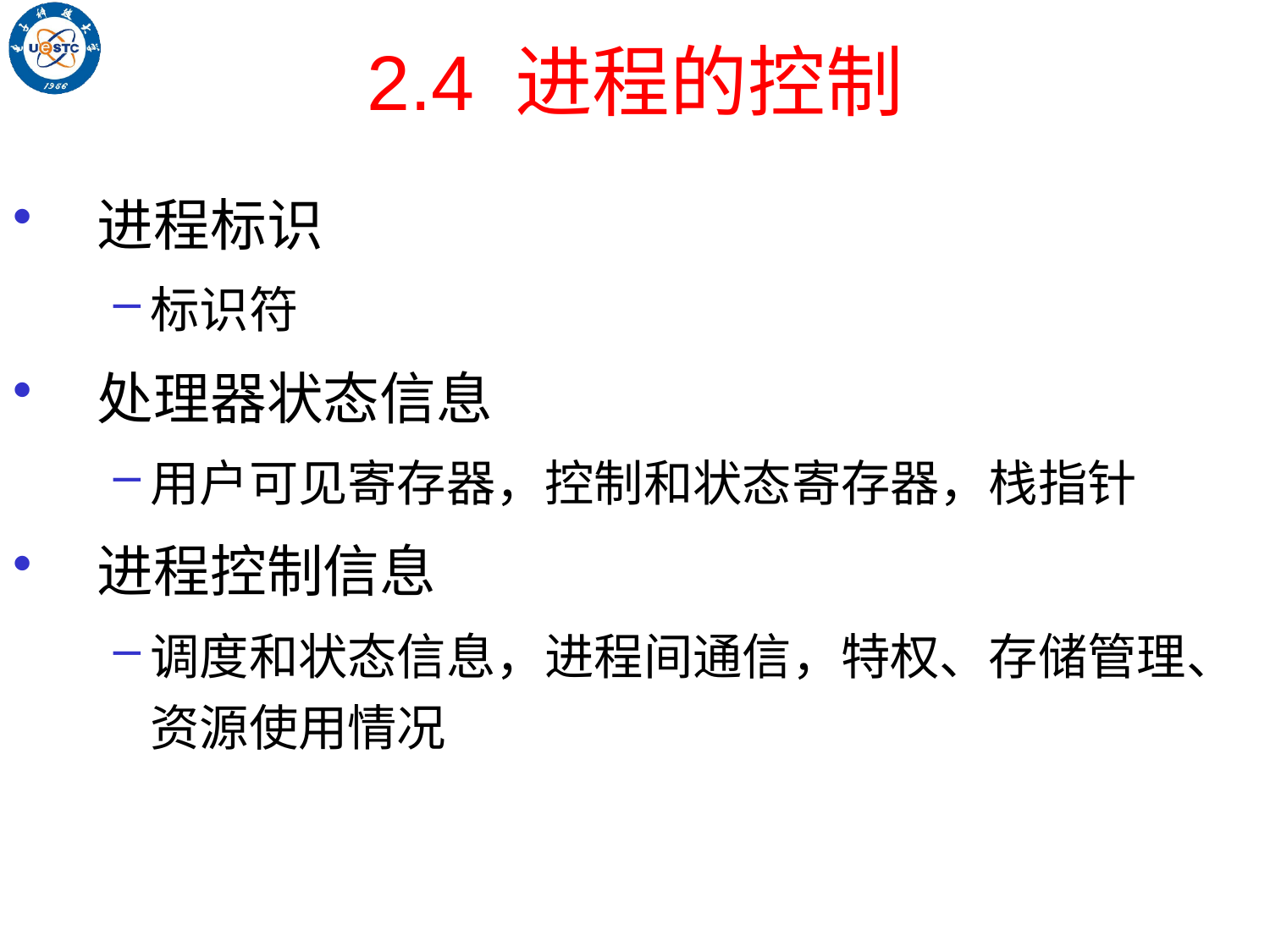

# 2.4 进程的控制
进程标识
标识符
处理器状态信息
用户可见寄存器，控制和状态寄存器，栈指针
进程控制信息
调度和状态信息，进程间通信，特权、存储管理、资源使用情况